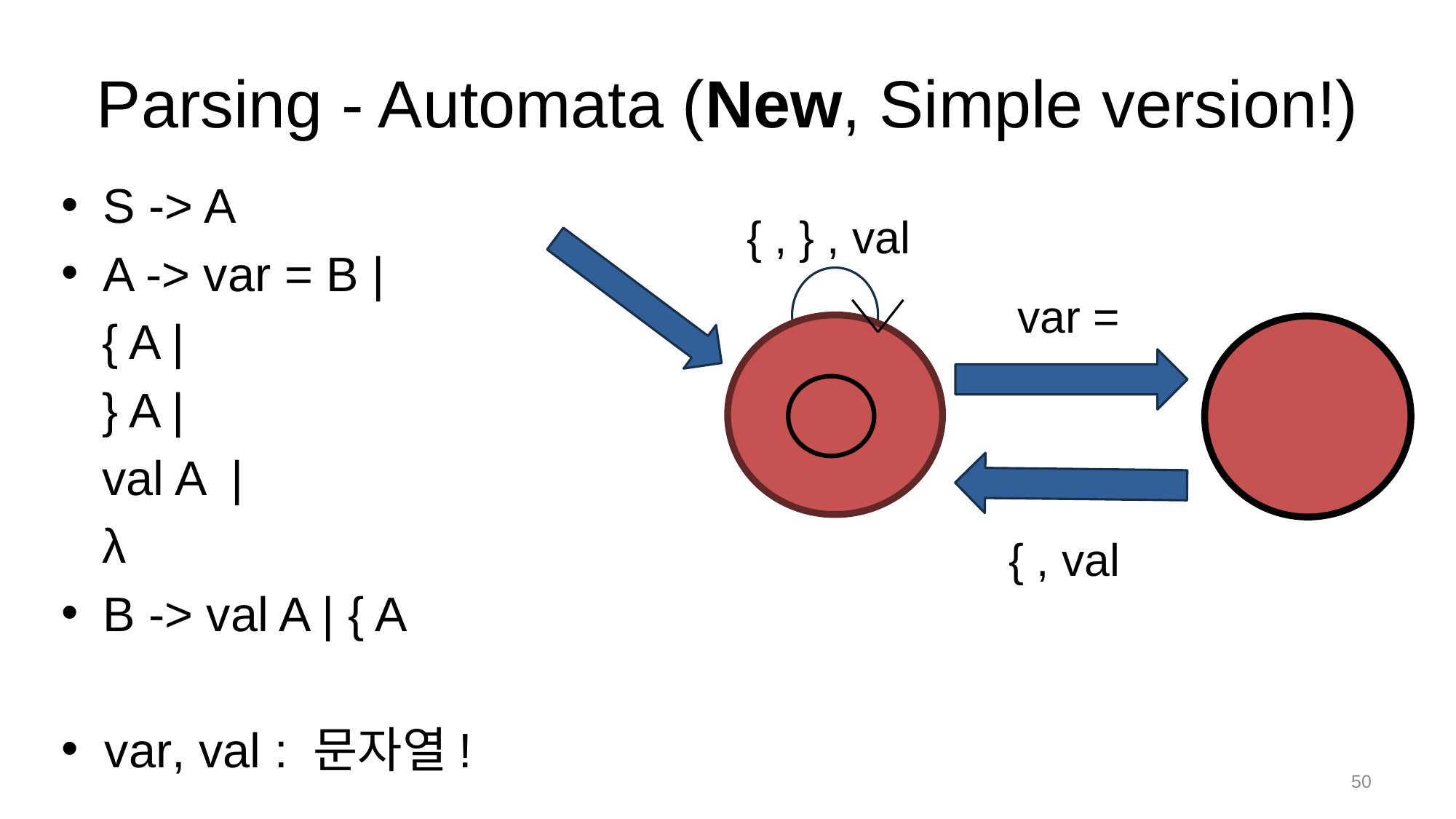

# Parsing - Automata (New, Simple version!)
S -> A
A -> var = B |
   { A |
   } A |
   val A  |
   λ
B -> val A | { A

var, val : 문자열!
{ , } , val

var =

{ , val
50